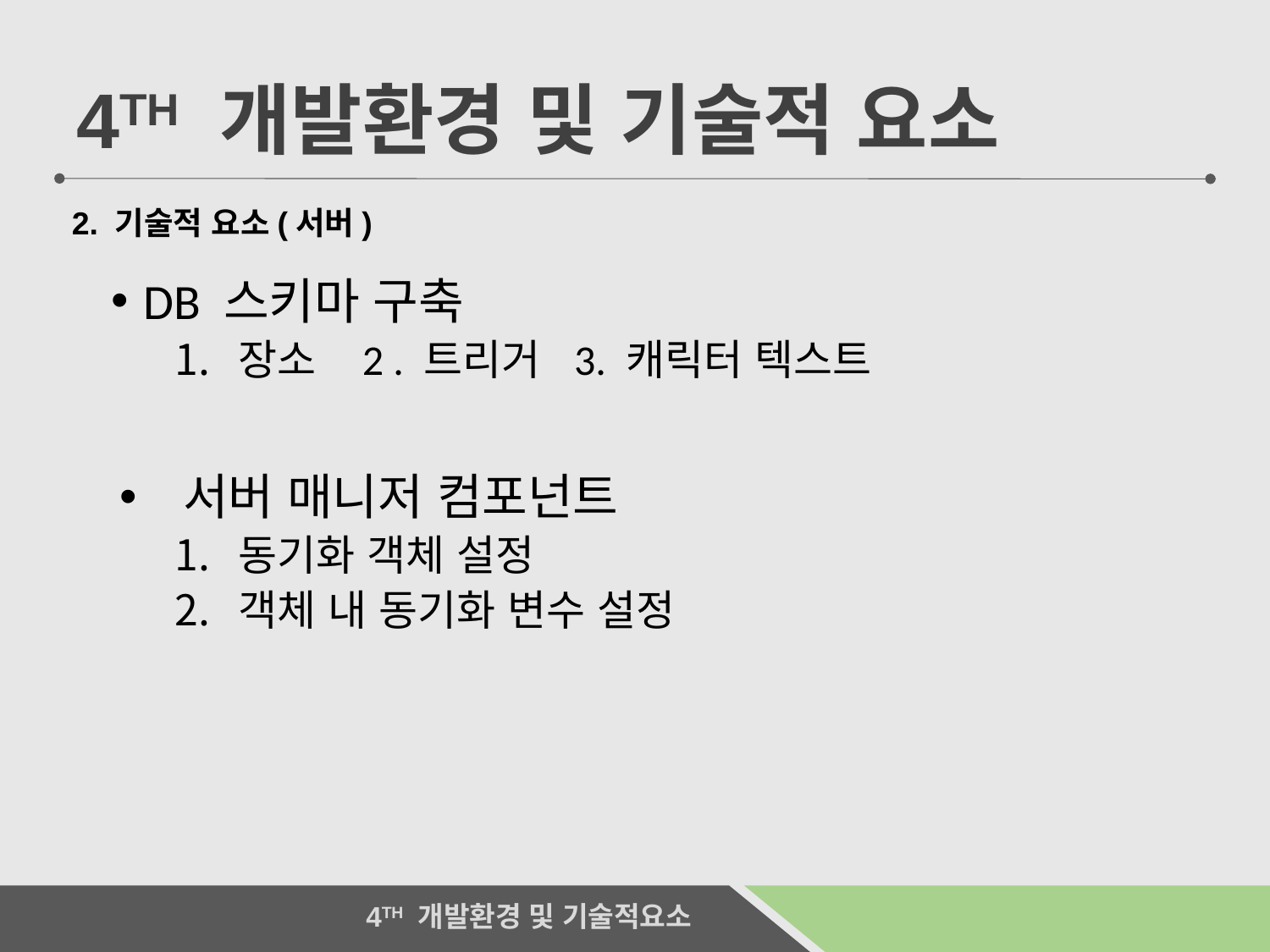

4TH 개발환경 및 기술적 요소
2. 기술적 요소(서버)
DB 스키마 구축
장소   2 . 트리거  3. 캐릭터 텍스트

서버 매니저 컴포넌트
동기화 객체 설정
객체 내 동기화 변수 설정

 4TH 개발환경 및 기술적요소